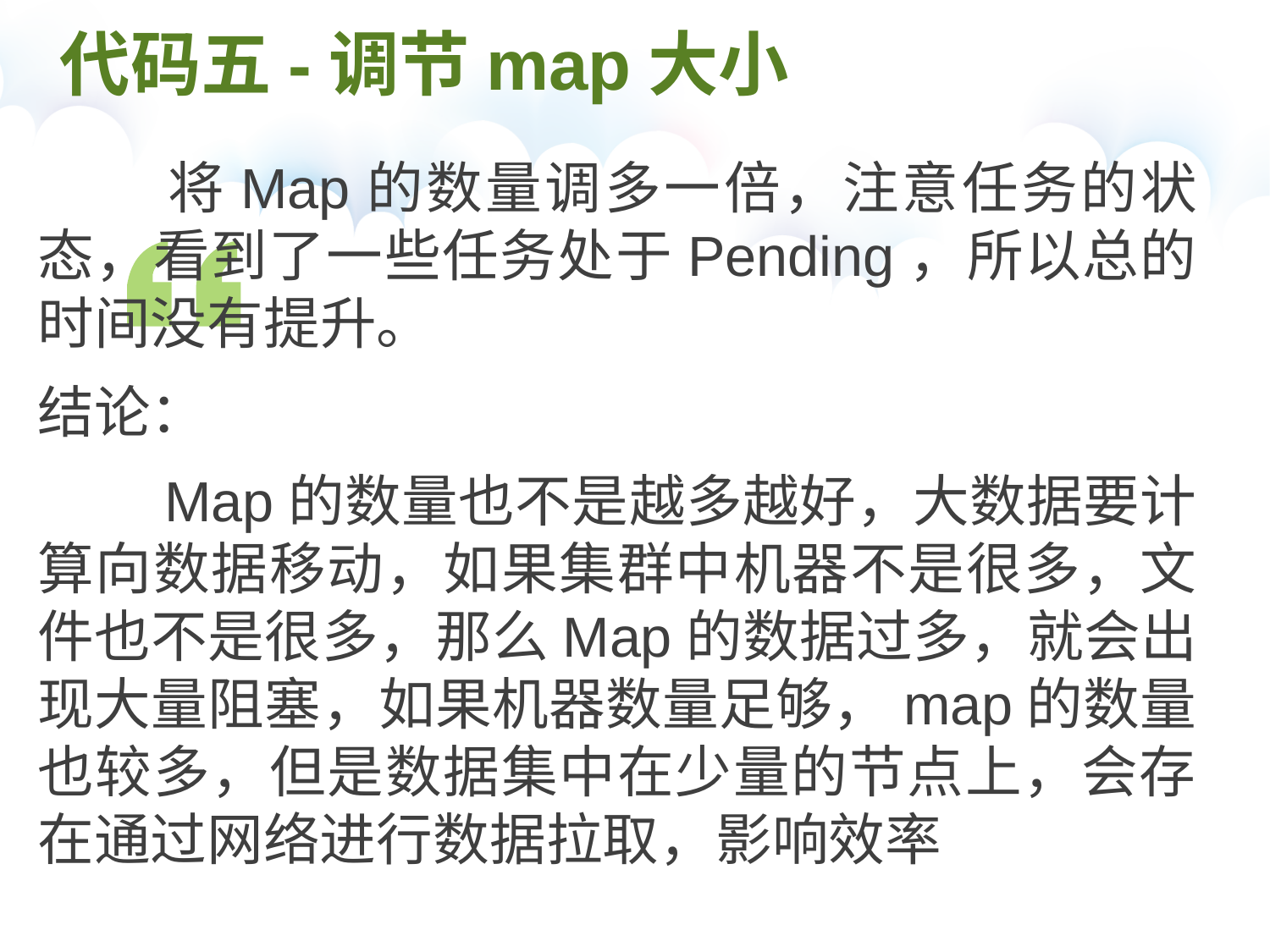

# 代码五-调节map大小
	将Map的数量调多一倍，注意任务的状态，看到了一些任务处于Pending，所以总的时间没有提升。
结论：
	Map的数量也不是越多越好，大数据要计算向数据移动，如果集群中机器不是很多，文件也不是很多，那么Map的数据过多，就会出现大量阻塞，如果机器数量足够，map的数量也较多，但是数据集中在少量的节点上，会存在通过网络进行数据拉取，影响效率